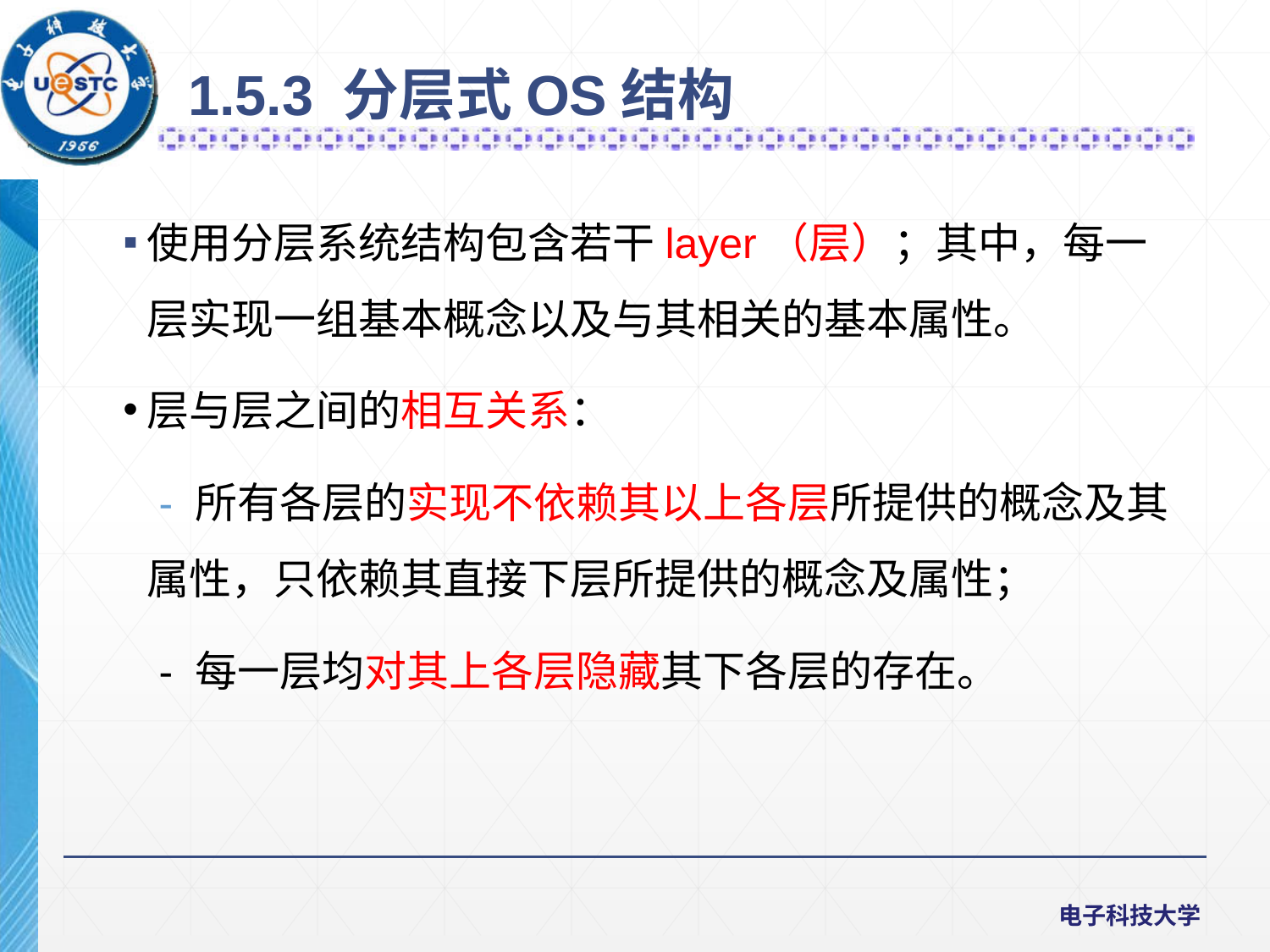

1.5.3 分层式OS结构
使用分层系统结构包含若干layer（层）；其中，每一层实现一组基本概念以及与其相关的基本属性。
层与层之间的相互关系：
   - 所有各层的实现不依赖其以上各层所提供的概念及其属性，只依赖其直接下层所提供的概念及属性；
   - 每一层均对其上各层隐藏其下各层的存在。